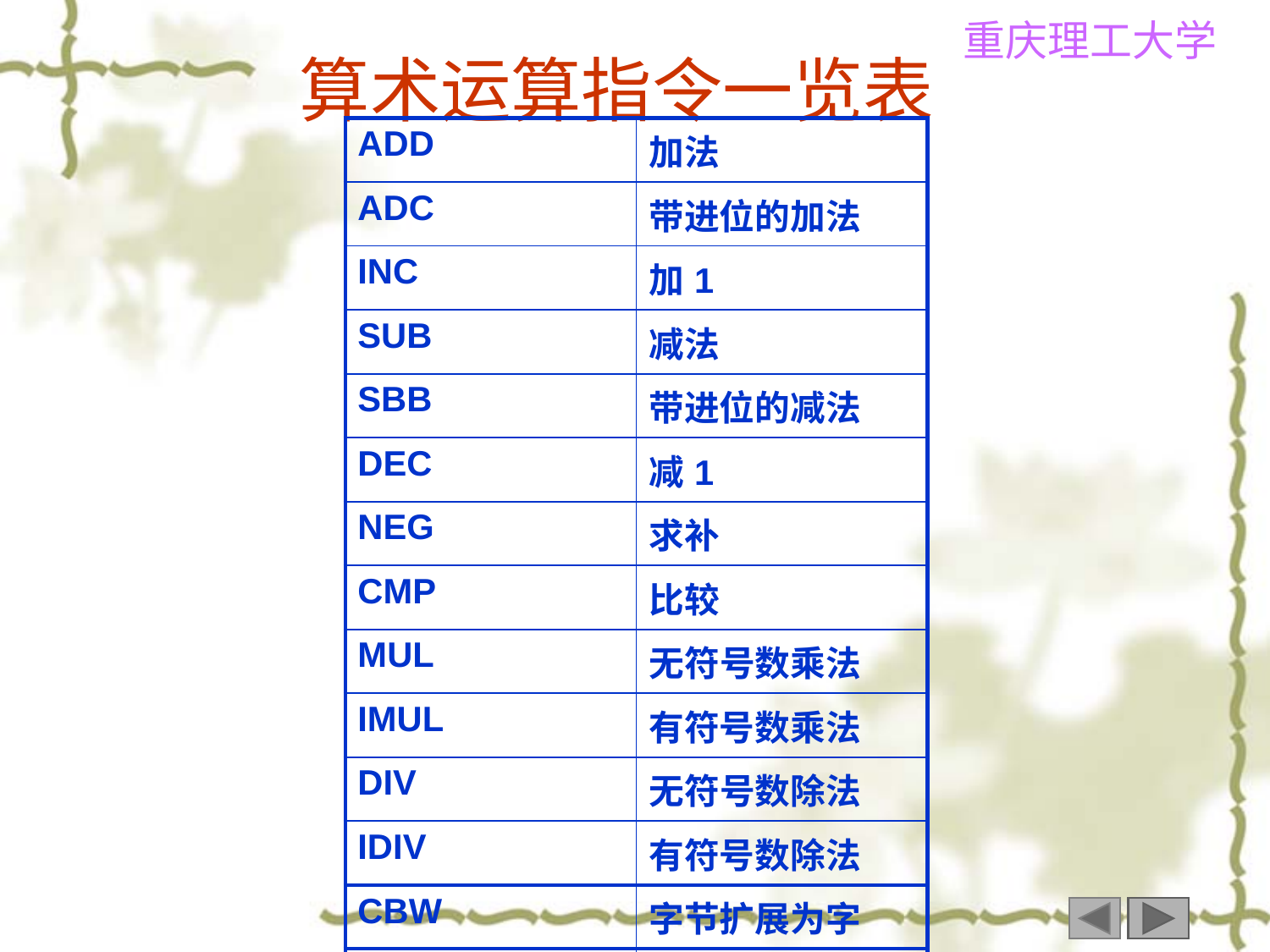

算术运算指令一览表
| ADD | 加法 |
| --- | --- |
| ADC | 带进位的加法 |
| INC | 加1 |
| SUB | 减法 |
| SBB | 带进位的减法 |
| DEC | 减1 |
| NEG | 求补 |
| CMP | 比较 |
| MUL | 无符号数乘法 |
| IMUL | 有符号数乘法 |
| DIV | 无符号数除法 |
| IDIV | 有符号数除法 |
| CBW | 字节扩展为字 |
| CWD | 字扩展为双字 |